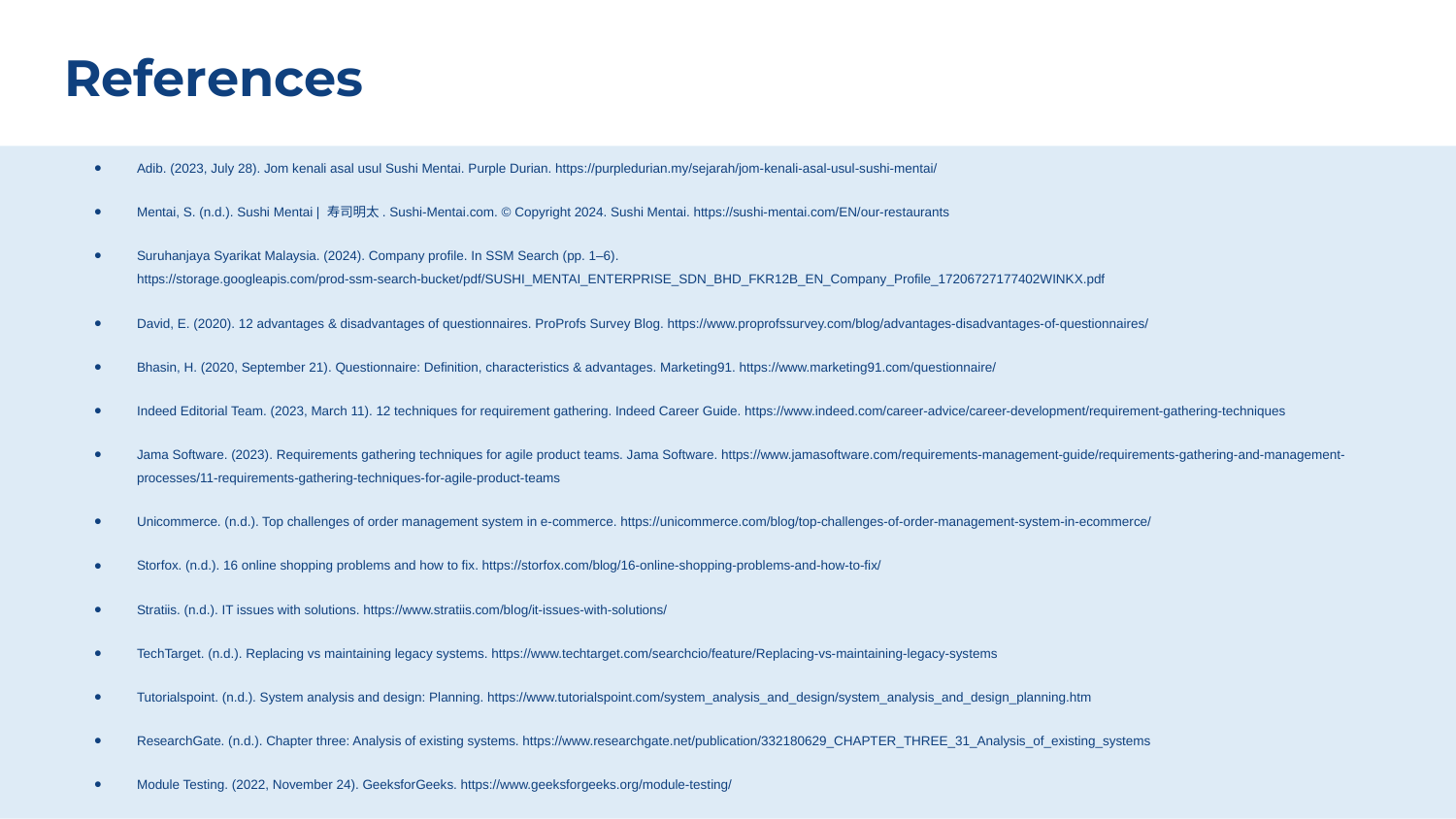

# References
Adib. (2023, July 28). Jom kenali asal usul Sushi Mentai. Purple Durian. https://purpledurian.my/sejarah/jom-kenali-asal-usul-sushi-mentai/
Mentai, S. (n.d.). Sushi Mentai | 寿司明太. Sushi-Mentai.com. © Copyright 2024. Sushi Mentai. https://sushi-mentai.com/EN/our-restaurants
Suruhanjaya Syarikat Malaysia. (2024). Company profile. In SSM Search (pp. 1–6). https://storage.googleapis.com/prod-ssm-search-bucket/pdf/SUSHI_MENTAI_ENTERPRISE_SDN_BHD_FKR12B_EN_Company_Profile_17206727177402WINKX.pdf
David, E. (2020). 12 advantages & disadvantages of questionnaires. ProProfs Survey Blog. https://www.proprofssurvey.com/blog/advantages-disadvantages-of-questionnaires/
Bhasin, H. (2020, September 21). Questionnaire: Definition, characteristics & advantages. Marketing91. https://www.marketing91.com/questionnaire/
Indeed Editorial Team. (2023, March 11). 12 techniques for requirement gathering. Indeed Career Guide. https://www.indeed.com/career-advice/career-development/requirement-gathering-techniques
Jama Software. (2023). Requirements gathering techniques for agile product teams. Jama Software. https://www.jamasoftware.com/requirements-management-guide/requirements-gathering-and-management-processes/11-requirements-gathering-techniques-for-agile-product-teams
Unicommerce. (n.d.). Top challenges of order management system in e-commerce. https://unicommerce.com/blog/top-challenges-of-order-management-system-in-ecommerce/
Storfox. (n.d.). 16 online shopping problems and how to fix. https://storfox.com/blog/16-online-shopping-problems-and-how-to-fix/
Stratiis. (n.d.). IT issues with solutions. https://www.stratiis.com/blog/it-issues-with-solutions/
TechTarget. (n.d.). Replacing vs maintaining legacy systems. https://www.techtarget.com/searchcio/feature/Replacing-vs-maintaining-legacy-systems
Tutorialspoint. (n.d.). System analysis and design: Planning. https://www.tutorialspoint.com/system_analysis_and_design/system_analysis_and_design_planning.htm
ResearchGate. (n.d.). Chapter three: Analysis of existing systems. https://www.researchgate.net/publication/332180629_CHAPTER_THREE_31_Analysis_of_existing_systems
Module Testing. (2022, November 24). GeeksforGeeks. https://www.geeksforgeeks.org/module-testing/